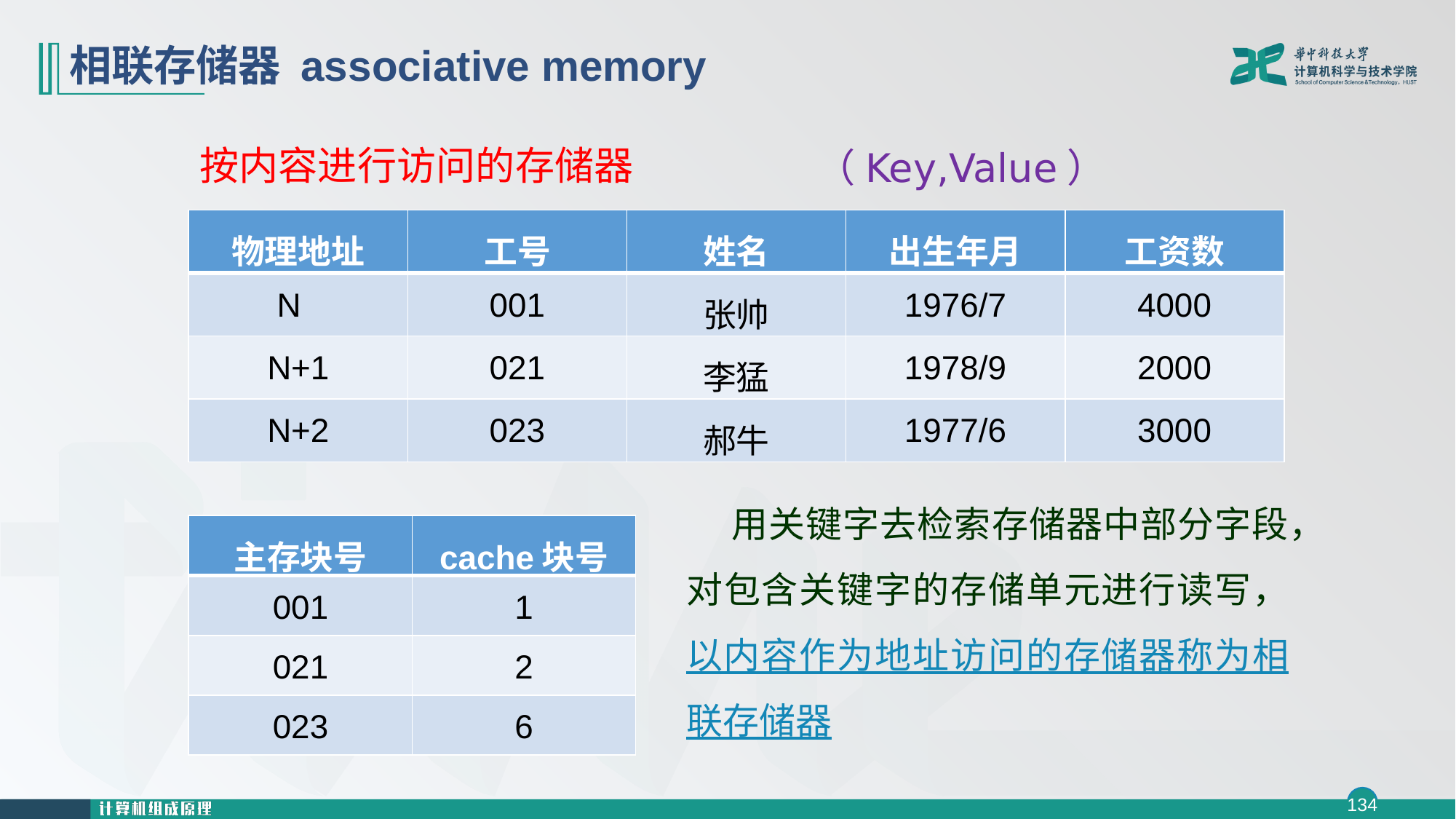

# 相联存储器 associative memory
（Key,Value）
按内容进行访问的存储器
| 物理地址 | 工号 | 姓名 | 出生年月 | 工资数 |
| --- | --- | --- | --- | --- |
| N | 001 | 张帅 | 1976/7 | 4000 |
| N+1 | 021 | 李猛 | 1978/9 | 2000 |
| N+2 | 023 | 郝牛 | 1977/6 | 3000 |
    用关键字去检索存储器中部分字段，对包含关键字的存储单元进行读写，以内容作为地址访问的存储器称为相联存储器
| 主存块号 | cache块号 |
| --- | --- |
| 001 | 1 |
| 021 | 2 |
| 023 | 6 |